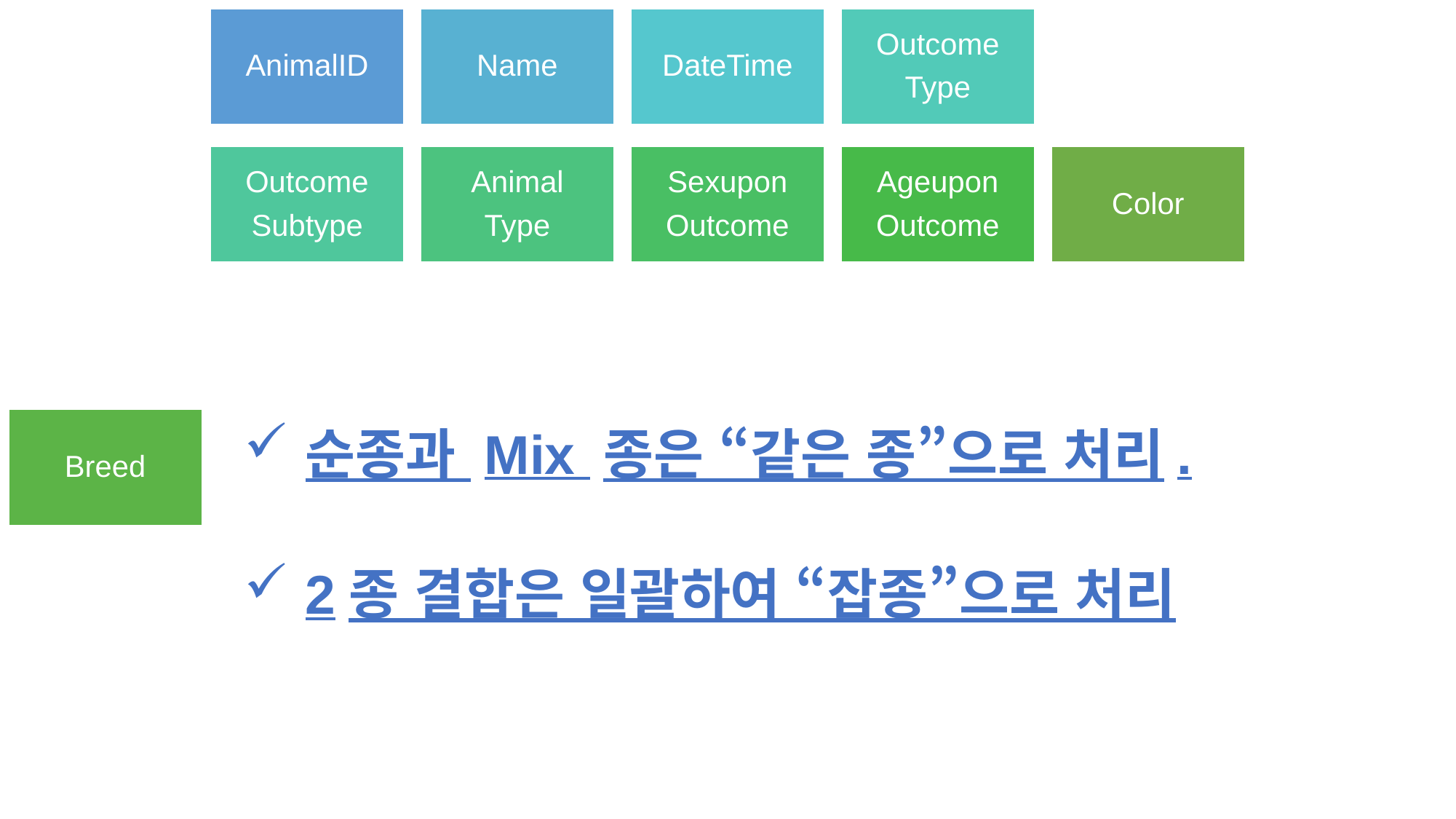

AnimalID
Name
DateTime
Outcome
Type
Outcome
Subtype
Animal
Type
Sexupon
Outcome
Ageupon
Outcome
Color
Breed
순종과 Mix 종은 “같은 종”으로 처리.

2종 결합은 일괄하여 “잡종”으로 처리